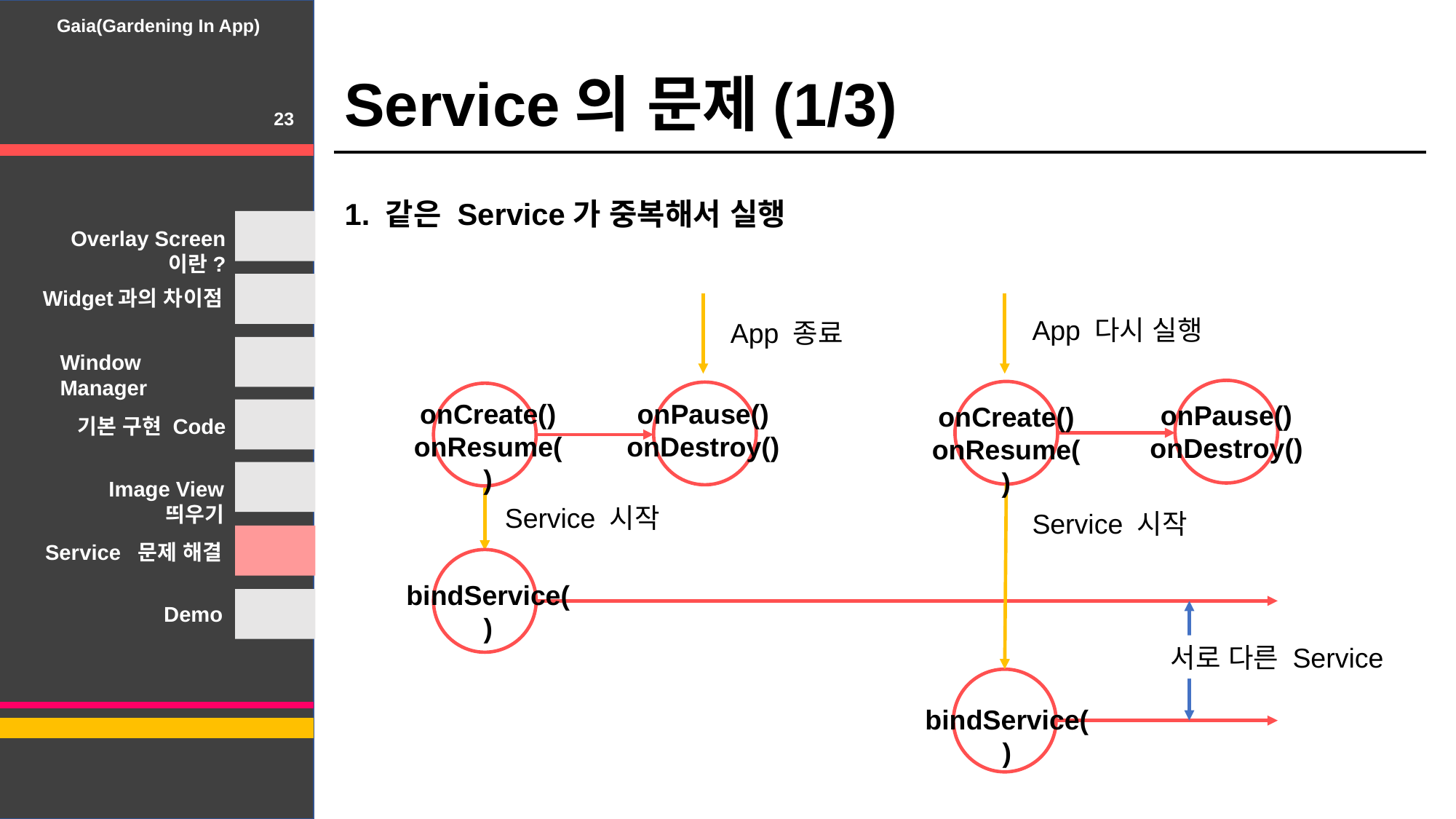

Gaia(Gardening In App)
Service의 문제(1/3)
23
1. 같은 Service가 중복해서 실행

Overlay Screen 이란?

Widget과의 차이점
App 다시 실행
App 종료

Window Manager

onPause()
onDestroy()
onCreate()
onResume()
onPause()
onDestroy()
onCreate()
onResume()

기본 구현 Code

Image View 띄우기
Service 시작
Service 시작

Service  문제 해결

bindService()

Demo
서로 다른 Service

bindService()